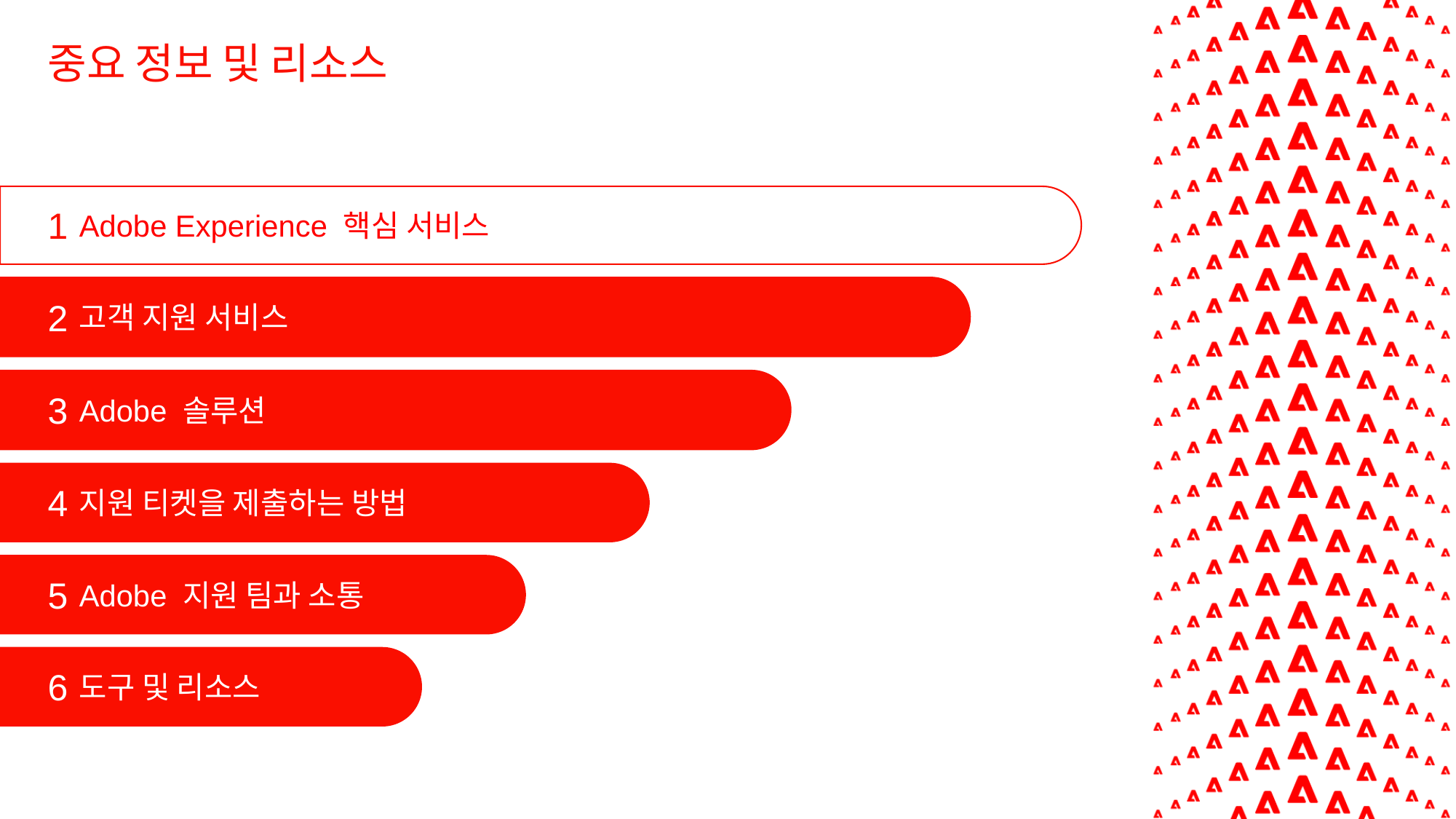

중요 정보 및 리소스

1
Adobe Experience 핵심 서비스

2
고객 지원 서비스

3
Adobe 솔루션

4
지원 티켓을 제출하는 방법

5
Adobe 지원 팀과 소통

6
도구 및 리소스